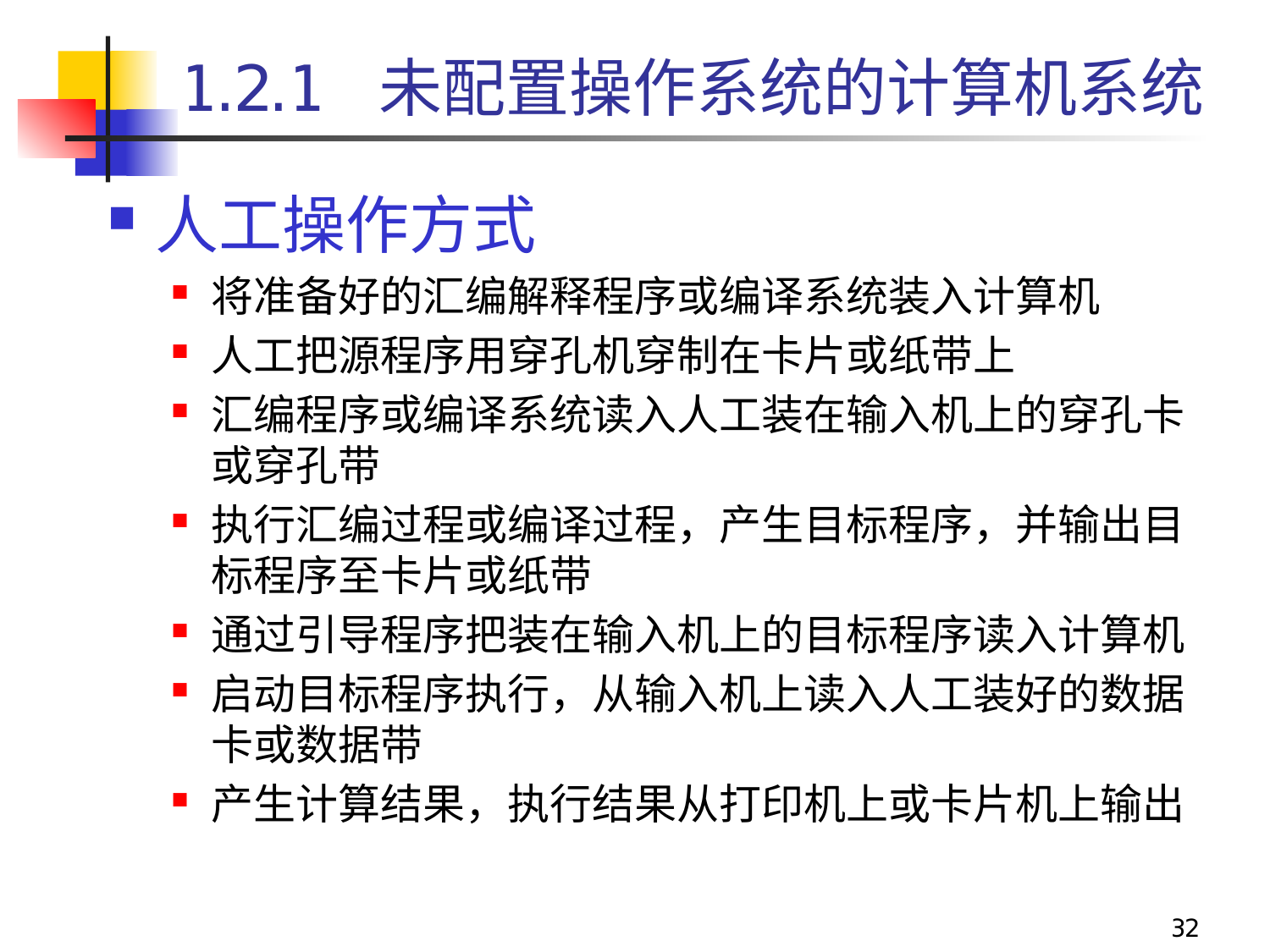

1.2.1  未配置操作系统的计算机系统
人工操作方式
将准备好的汇编解释程序或编译系统装入计算机
人工把源程序用穿孔机穿制在卡片或纸带上
汇编程序或编译系统读入人工装在输入机上的穿孔卡或穿孔带
执行汇编过程或编译过程，产生目标程序，并输出目标程序至卡片或纸带
通过引导程序把装在输入机上的目标程序读入计算机
启动目标程序执行，从输入机上读入人工装好的数据卡或数据带
产生计算结果，执行结果从打印机上或卡片机上输出

32